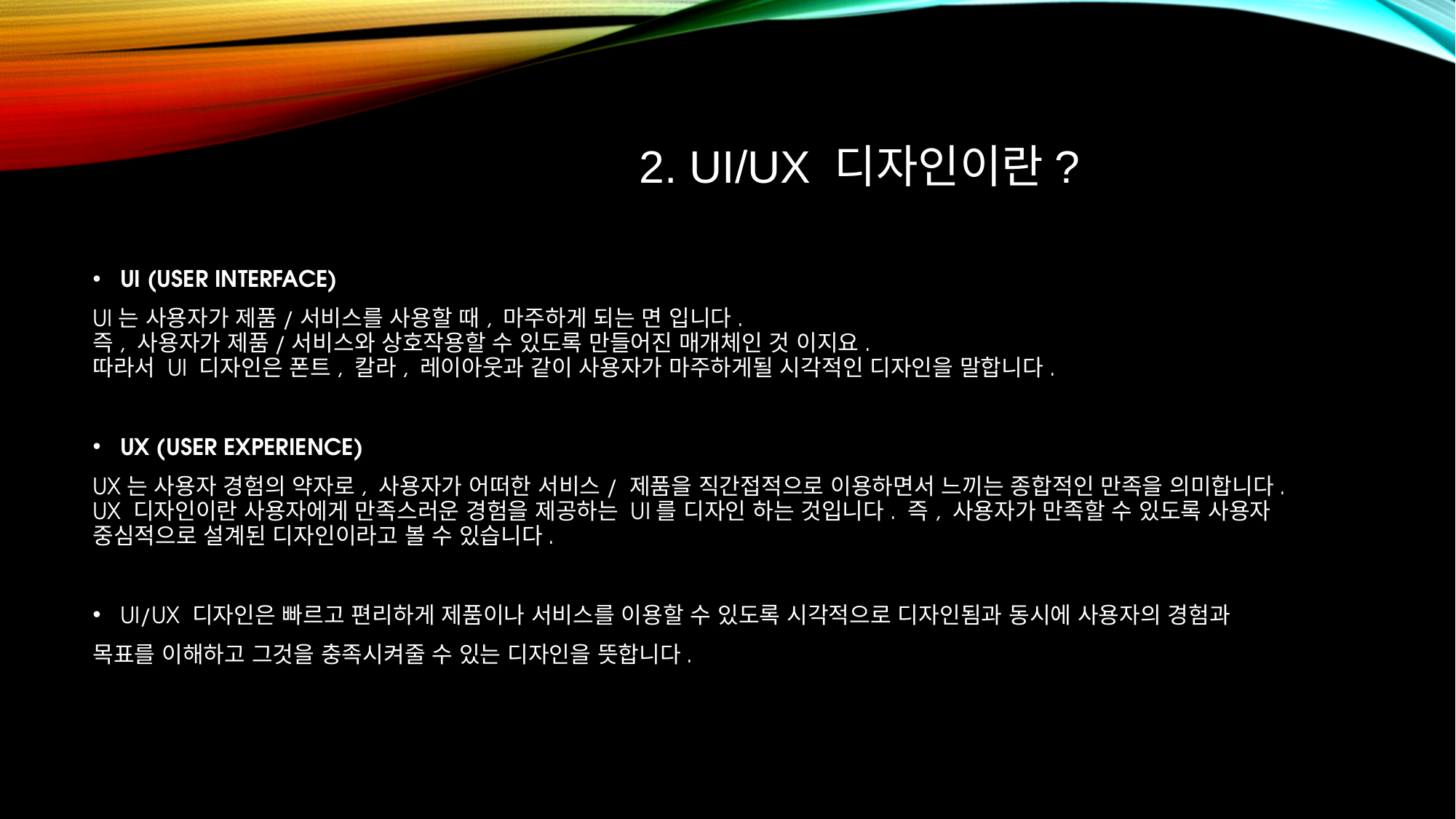

# 2. UI/UX 디자인이란?
UI (USER INTERFACE)
UI는 사용자가 제품/서비스를 사용할 때, 마주하게 되는 면 입니다.
즉, 사용자가 제품/서비스와 상호작용할 수 있도록 만들어진 매개체인 것 이지요.
따라서 UI 디자인은 폰트, 칼라, 레이아웃과 같이 사용자가 마주하게될 시각적인 디자인을 말합니다.

UX (USER EXPERIENCE)
UX는 사용자 경험의 약자로, 사용자가 어떠한 서비스/ 제품을 직간접적으로 이용하면서 느끼는 종합적인 만족을 의미합니다.
UX 디자인이란 사용자에게 만족스러운 경험을 제공하는 UI를 디자인 하는 것입니다. 즉, 사용자가 만족할 수 있도록 사용자 중심적으로 설계된 디자인이라고 볼 수 있습니다.

UI/UX 디자인은 빠르고 편리하게 제품이나 서비스를 이용할 수 있도록 시각적으로 디자인됨과 동시에 사용자의 경험과
목표를 이해하고 그것을 충족시켜줄 수 있는 디자인을 뜻합니다.